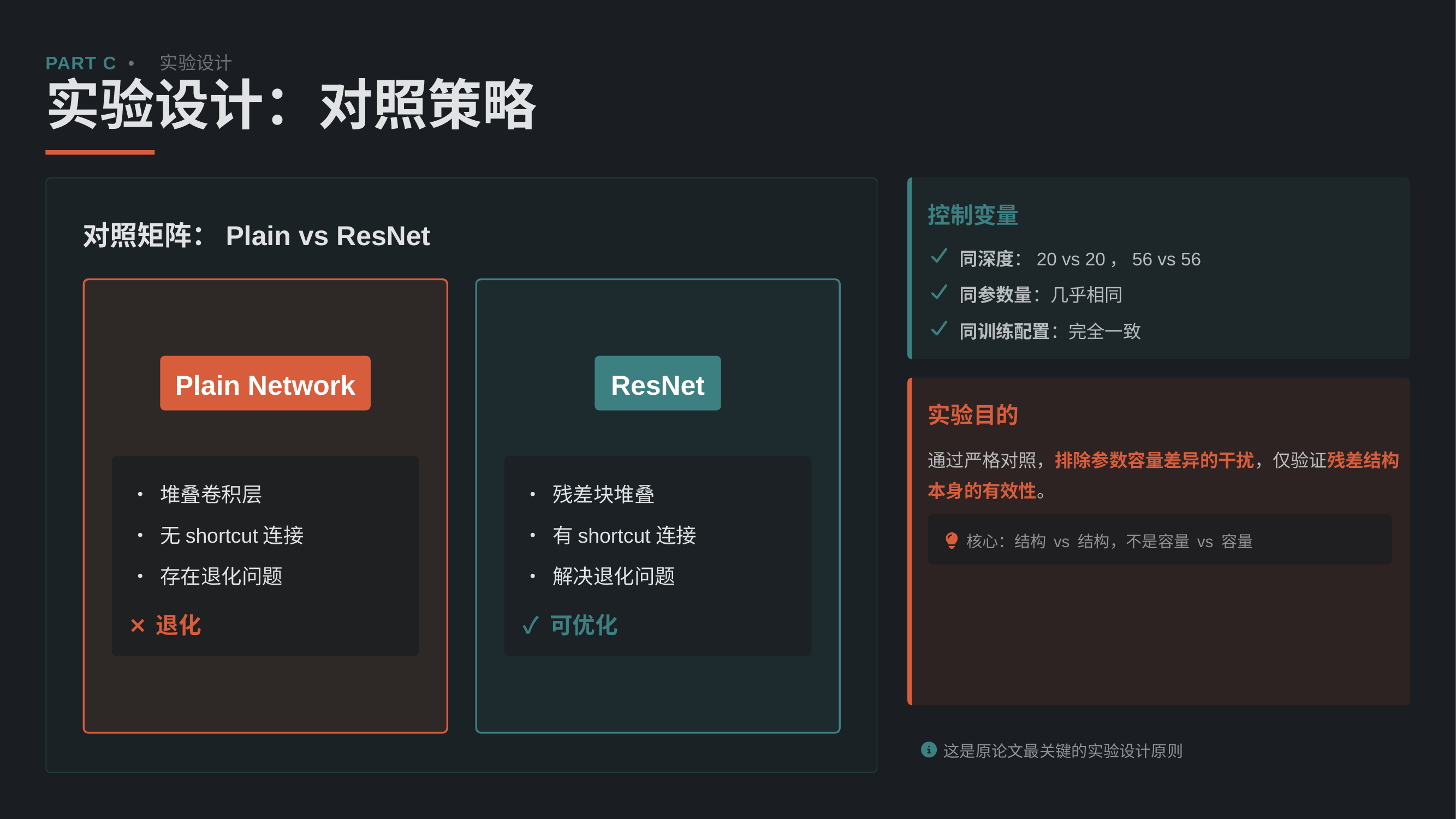

PART C
•
实验设计
实验设计：对照策略

控制变量
对照矩阵：Plain vs ResNet
同深度：20 vs 20，56 vs 56

同参数量：几乎相同

同训练配置：完全一致

Plain Network
ResNet

实验目的
通过严格对照，排除参数容量差异的干扰，仅验证残差结构本身的有效性。

• 堆叠卷积层
• 残差块堆叠

• 无shortcut连接
• 有shortcut连接
核心：结构 vs 结构，不是容量 vs 容量

• 存在退化问题
• 解决退化问题
❌ 退化
✓ 可优化

这是原论文最关键的实验设计原则